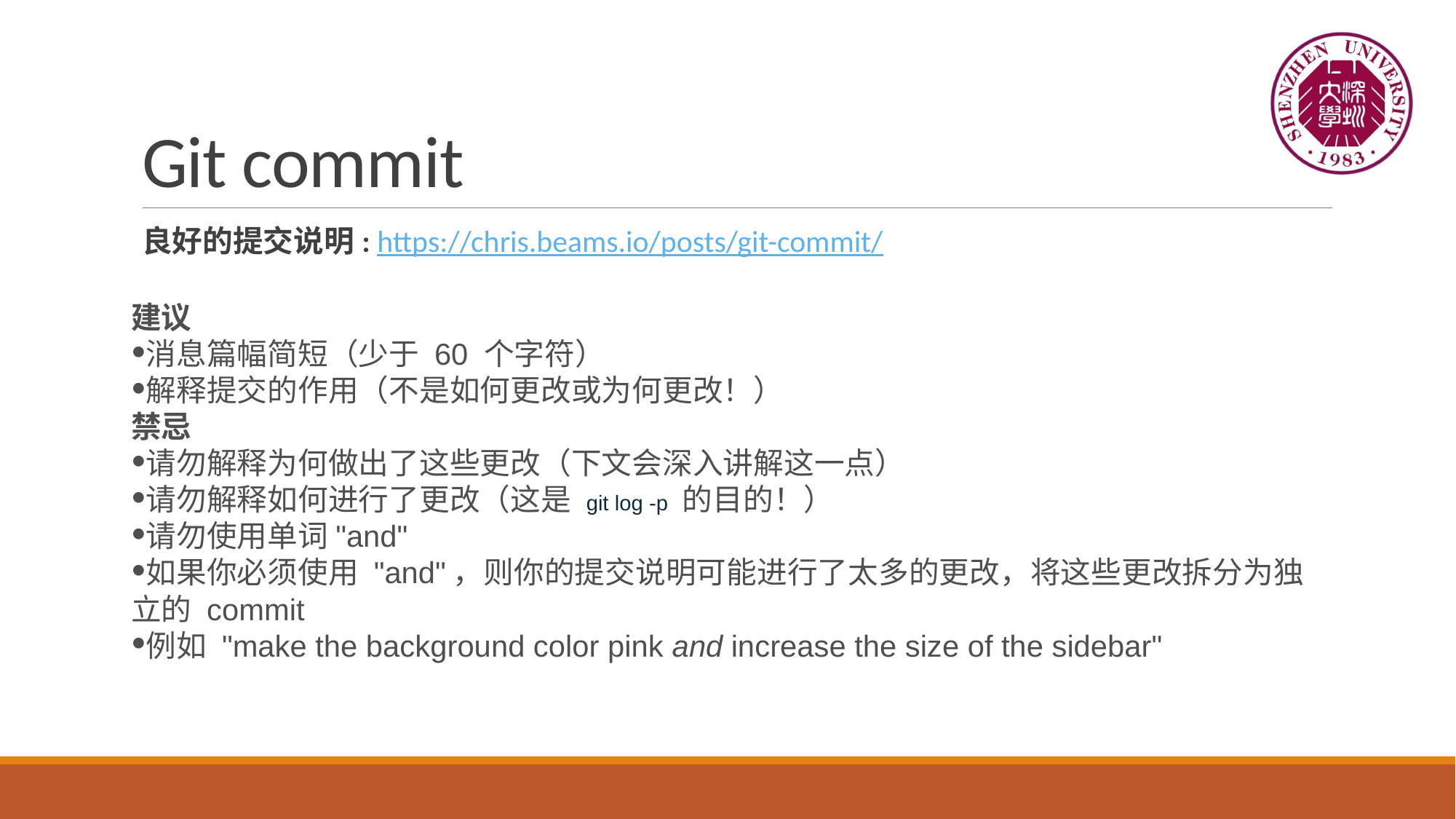

# Git commit
良好的提交说明: https://chris.beams.io/posts/git-commit/

建议
消息篇幅简短（少于 60 个字符）
解释提交的作用（不是如何更改或为何更改！）
禁忌
请勿解释为何做出了这些更改（下文会深入讲解这一点）
请勿解释如何进行了更改（这是 git log -p 的目的！）
请勿使用单词"and"
如果你必须使用 "and"，则你的提交说明可能进行了太多的更改，将这些更改拆分为独立的 commit
例如 "make the background color pink and increase the size of the sidebar"